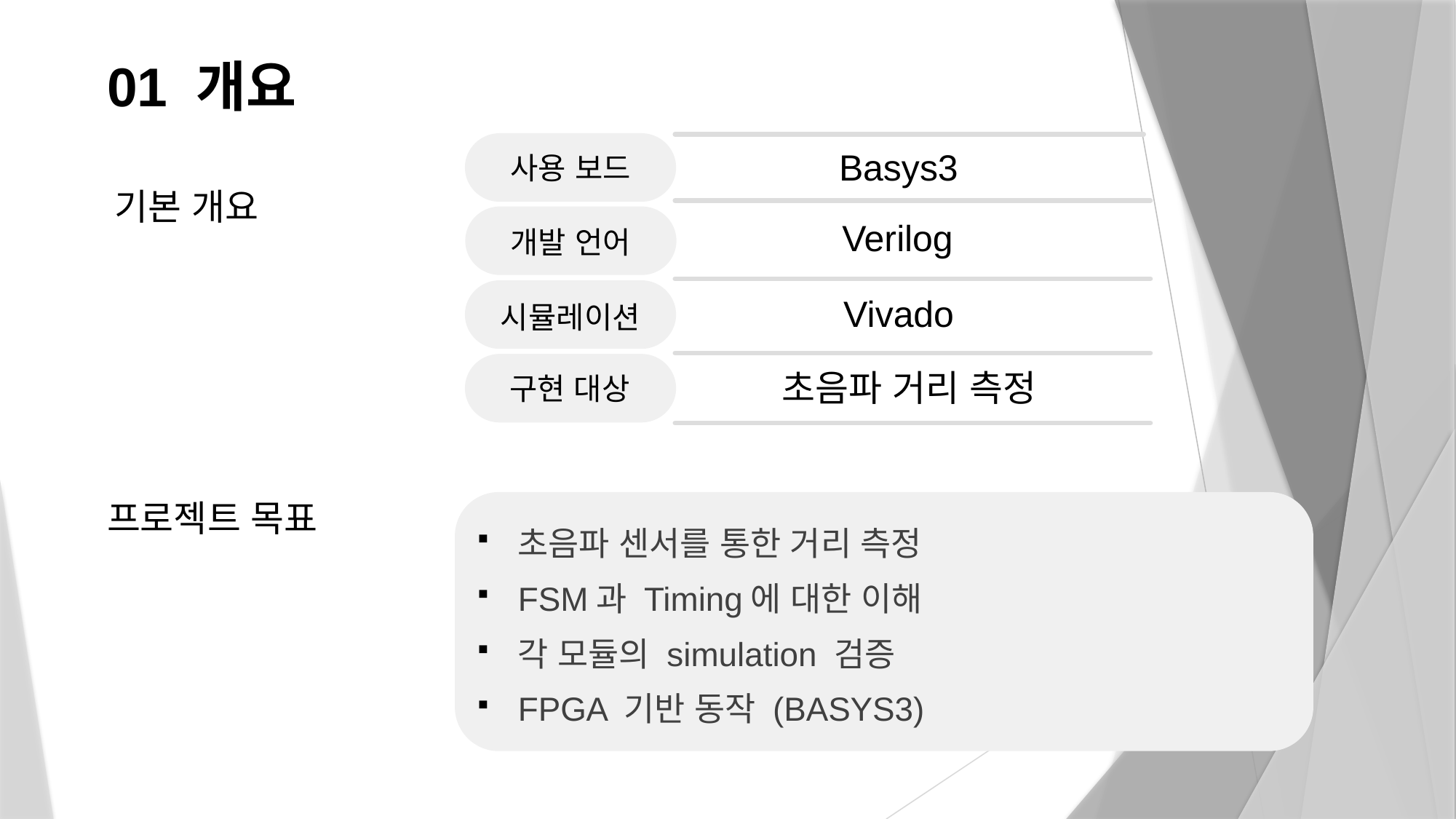

# 01 개요

Basys3
사용 보드
기본 개요

Verilog
개발 언어

Vivado
시뮬레이션

초음파 거리 측정
구현 대상
프로젝트 목표

초음파 센서를 통한 거리 측정
FSM과 Timing에 대한 이해
각 모듈의 simulation 검증
FPGA 기반 동작 (BASYS3)